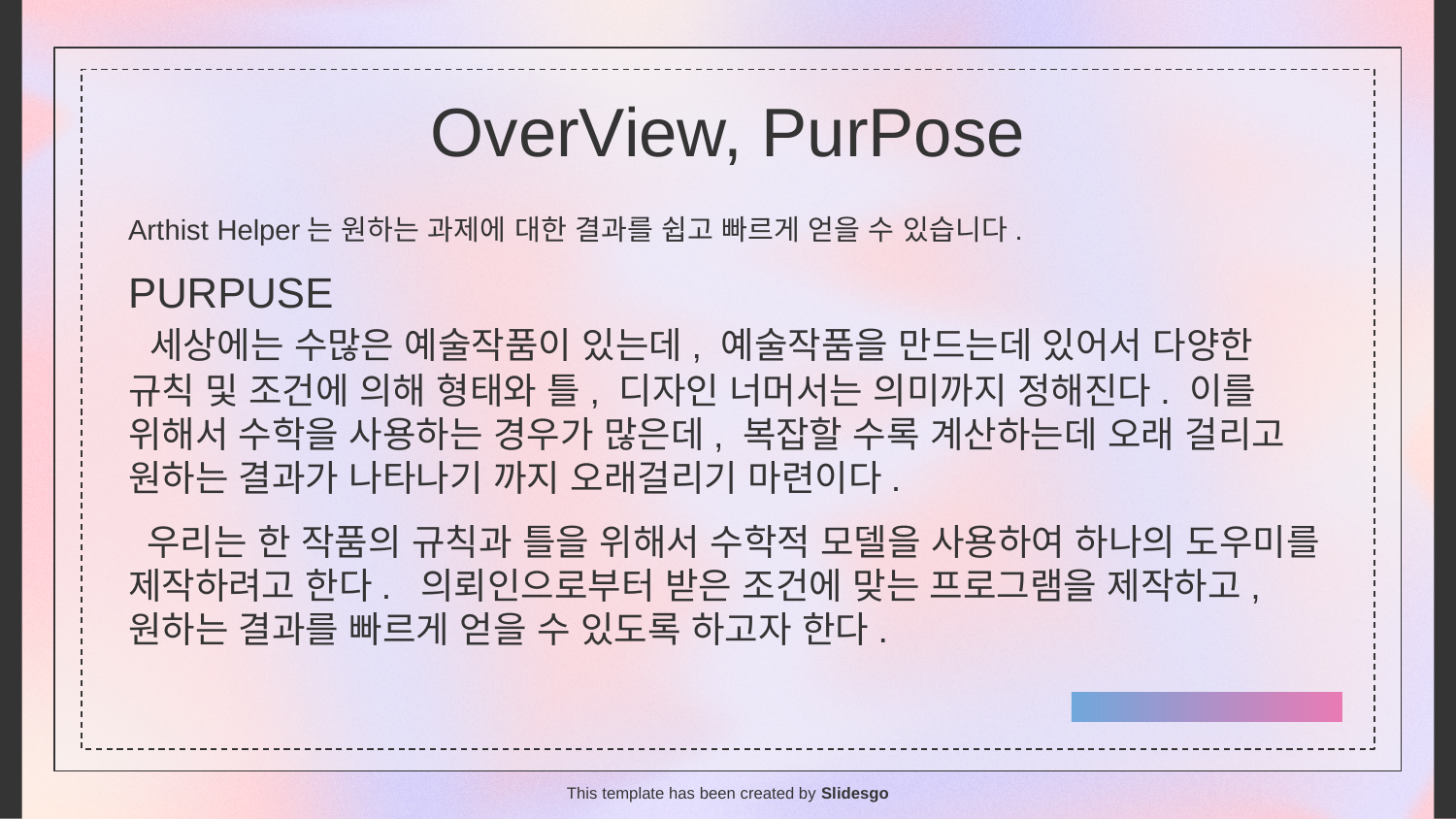

# OverView, PurPose
Arthist Helper는 원하는 과제에 대한 결과를 쉽고 빠르게 얻을 수 있습니다.
PURPUSE
 세상에는 수많은 예술작품이 있는데, 예술작품을 만드는데 있어서 다양한 규칙 및 조건에 의해 형태와 틀, 디자인 너머서는 의미까지 정해진다. 이를 위해서 수학을 사용하는 경우가 많은데, 복잡할 수록 계산하는데 오래 걸리고 원하는 결과가 나타나기 까지 오래걸리기 마련이다.
 우리는 한 작품의 규칙과 틀을 위해서 수학적 모델을 사용하여 하나의 도우미를 제작하려고 한다.  의뢰인으로부터 받은 조건에 맞는 프로그램을 제작하고, 원하는 결과를 빠르게 얻을 수 있도록 하고자 한다.

This template has been created by Slidesgo